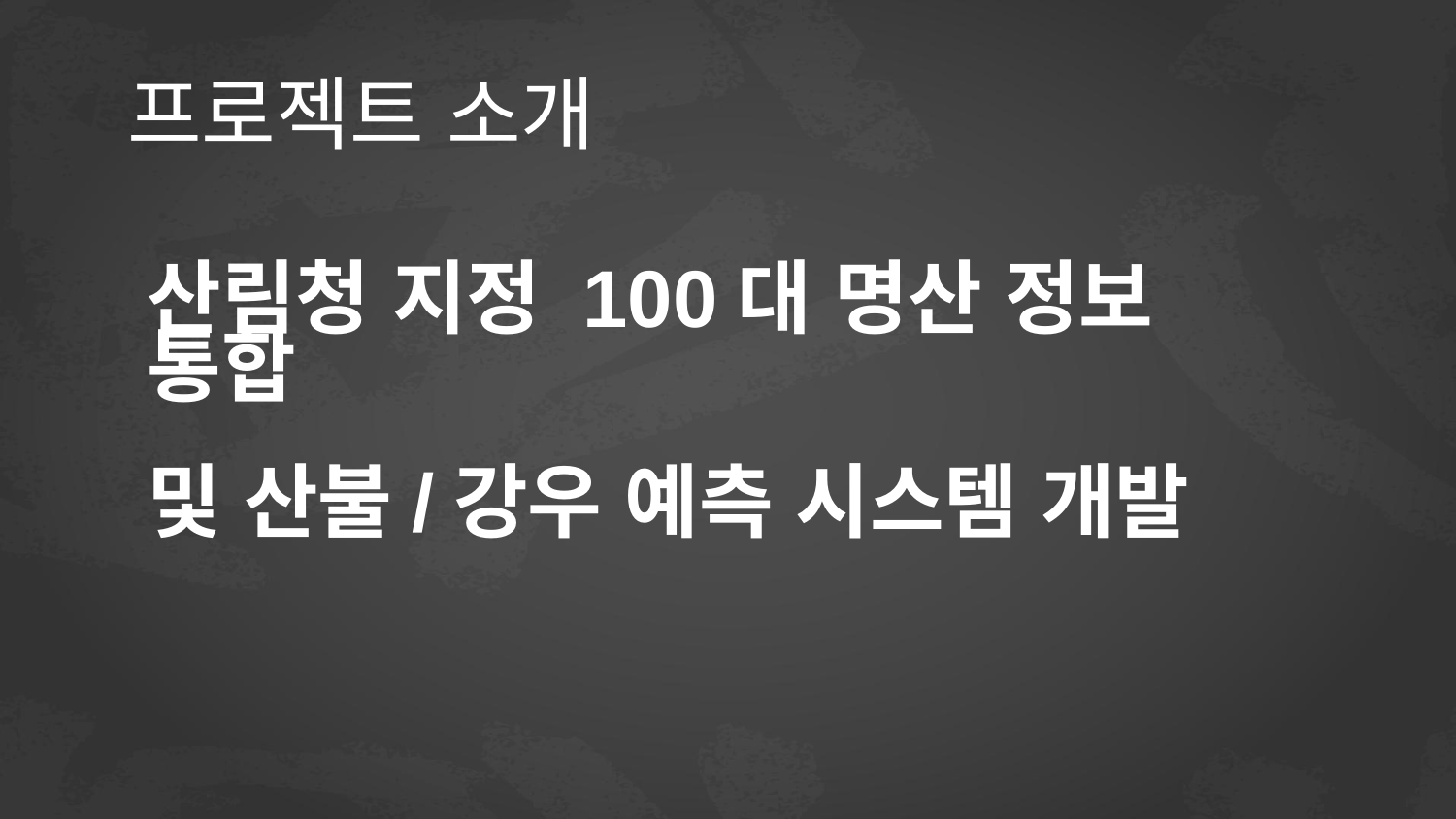

프로젝트 소개
# 산림청 지정 100대 명산 정보 통합 및 산불/강우 예측 시스템 개발